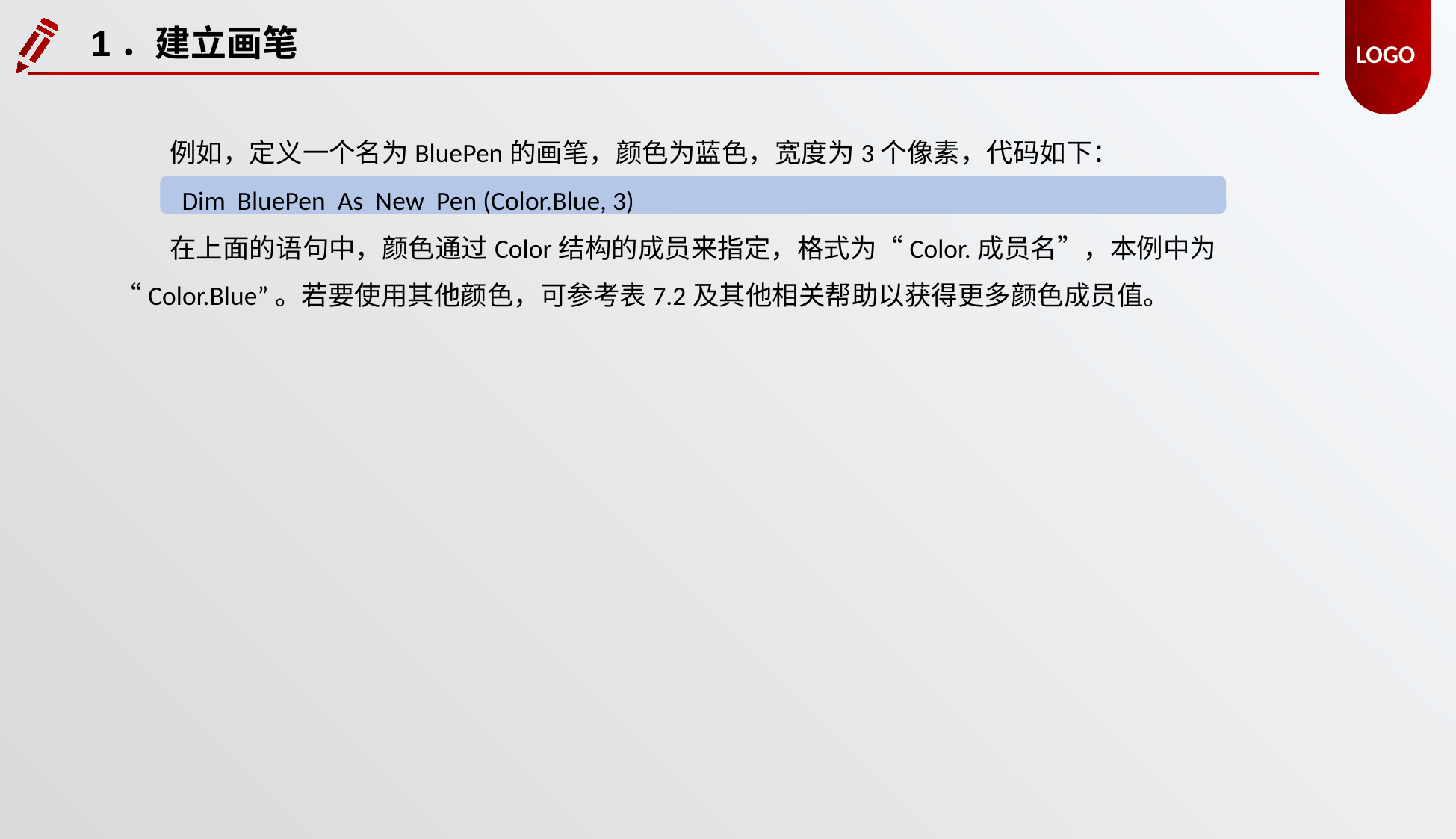

1．建立画笔
例如，定义一个名为BluePen的画笔，颜色为蓝色，宽度为3个像素，代码如下：
  Dim  BluePen  As  New  Pen (Color.Blue, 3)
在上面的语句中，颜色通过Color结构的成员来指定，格式为“Color.成员名”，本例中为“Color.Blue”。若要使用其他颜色，可参考表7.2及其他相关帮助以获得更多颜色成员值。